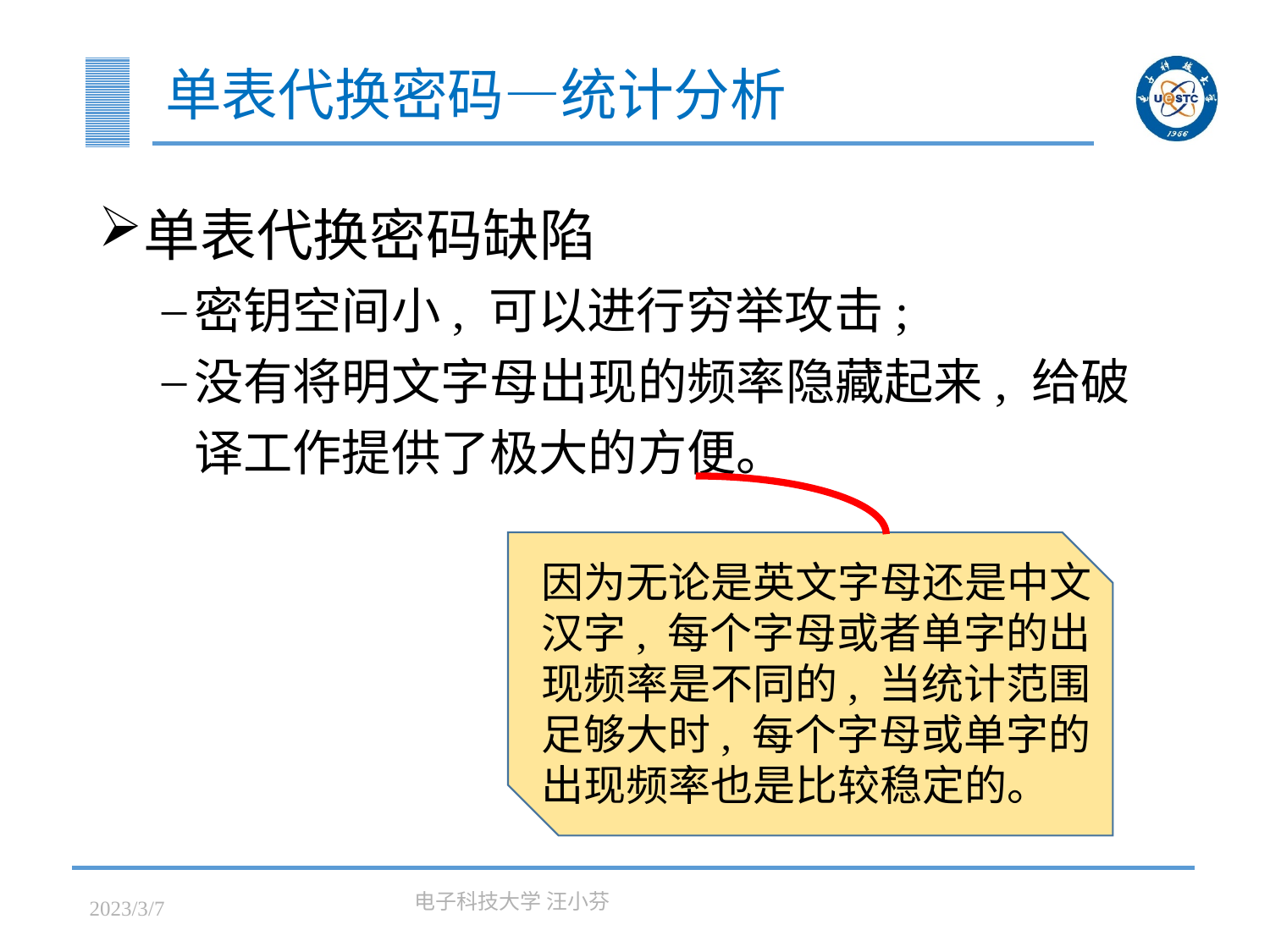

# 单表代换密码—统计分析
单表代换密码缺陷
密钥空间小, 可以进行穷举攻击;
没有将明文字母出现的频率隐藏起来, 给破译工作提供了极大的方便。

因为无论是英文字母还是中文汉字, 每个字母或者单字的出现频率是不同的, 当统计范围足够大时, 每个字母或单字的出现频率也是比较稳定的。

2023/3/7
电子科技大学 汪小芬